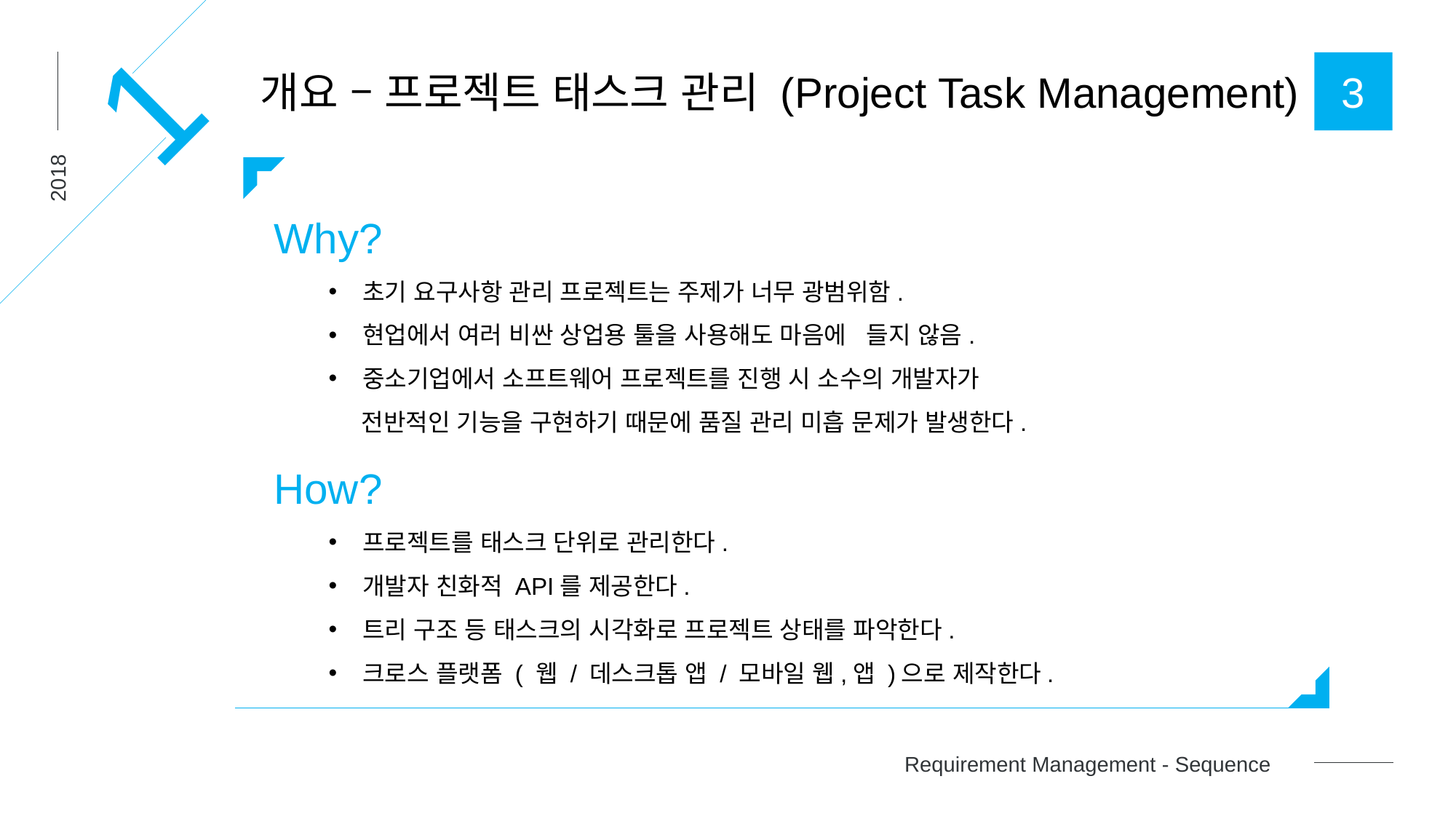

1

3
개요 – 프로젝트 태스크 관리 (Project Task Management)

2018
Why?
초기 요구사항 관리 프로젝트는 주제가 너무 광범위함.
현업에서 여러 비싼 상업용 툴을 사용해도 마음에   들지 않음.
중소기업에서 소프트웨어 프로젝트를 진행 시 소수의 개발자가
    전반적인 기능을 구현하기 때문에 품질 관리 미흡 문제가 발생한다.
How?
프로젝트를 태스크 단위로 관리한다.
개발자 친화적 API를 제공한다.
트리 구조 등 태스크의 시각화로 프로젝트 상태를 파악한다.
크로스 플랫폼 ( 웹 / 데스크톱 앱 / 모바일 웹,앱 )으로 제작한다.

Requirement Management - Sequence